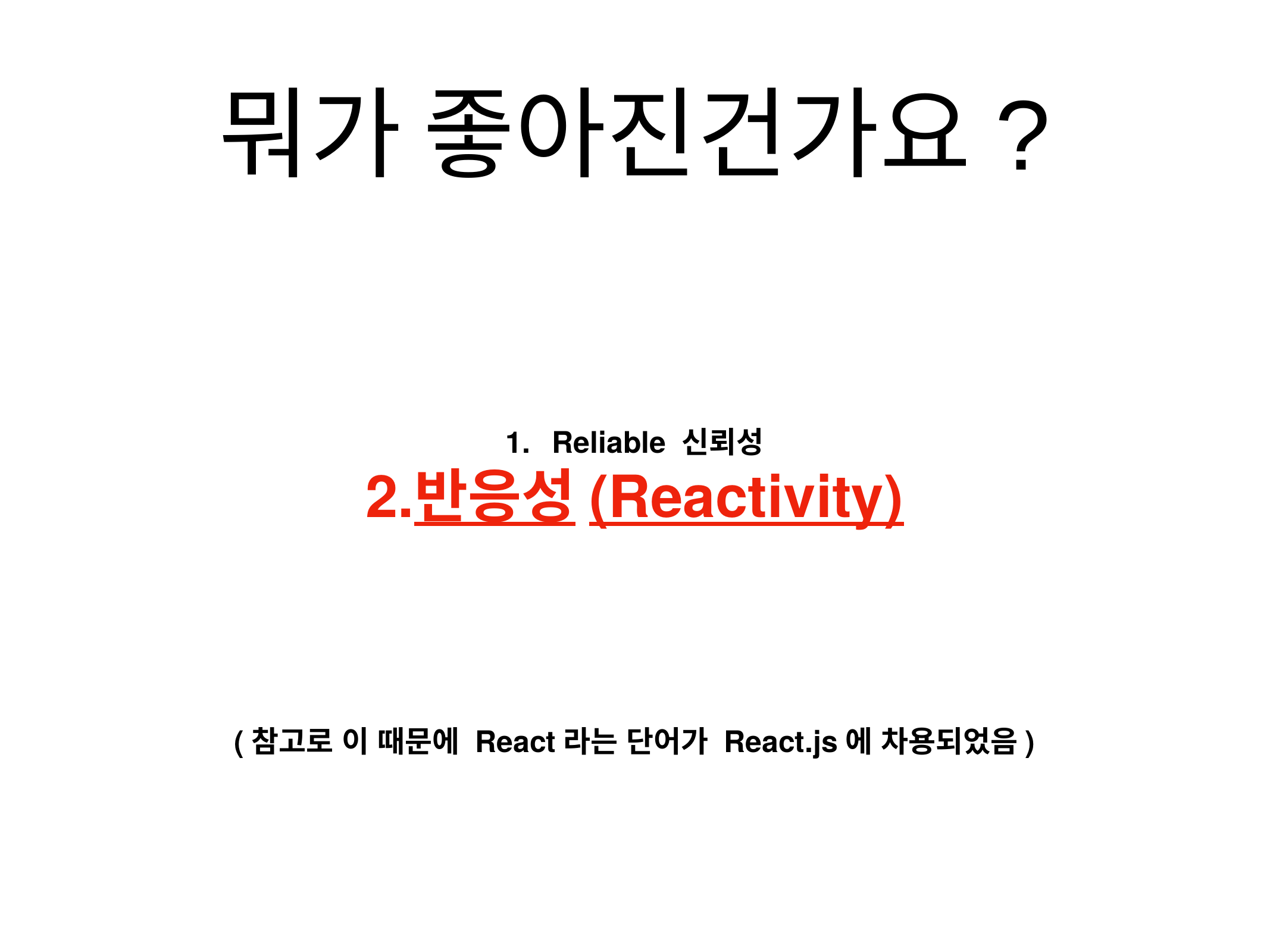

# 뭐가 좋아진건가요?
Reliable 신뢰성
반응성(Reactivity)
(참고로 이 때문에 React라는 단어가 React.js에 차용되었음)